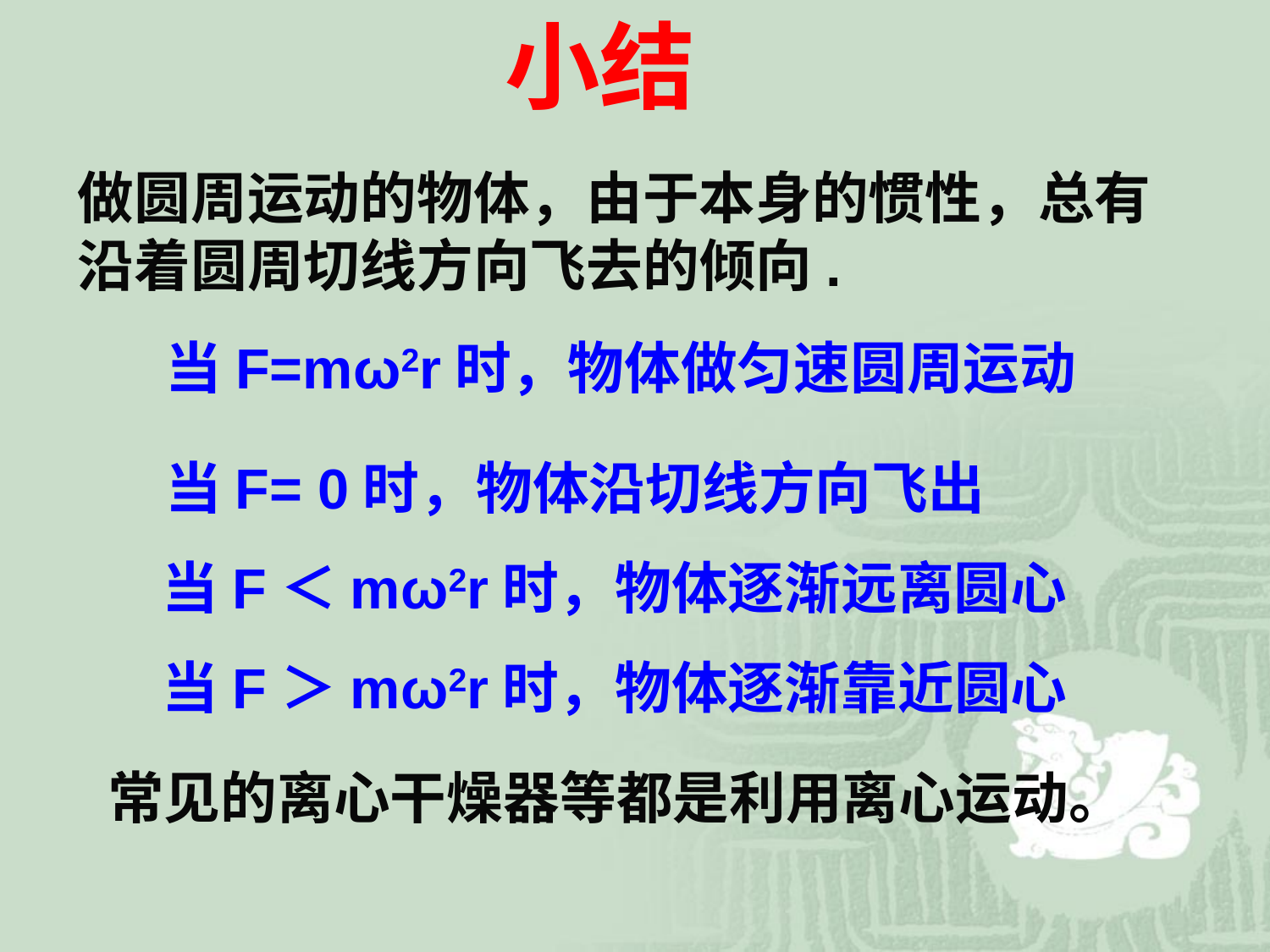

小结
做圆周运动的物体，由于本身的惯性，总有沿着圆周切线方向飞去的倾向.
   当F=mω2r时，物体做匀速圆周运动
当F= 0时，物体沿切线方向飞出
当F＜mω2r时，物体逐渐远离圆心
当F＞mω2r时，物体逐渐靠近圆心
常见的离心干燥器等都是利用离心运动。